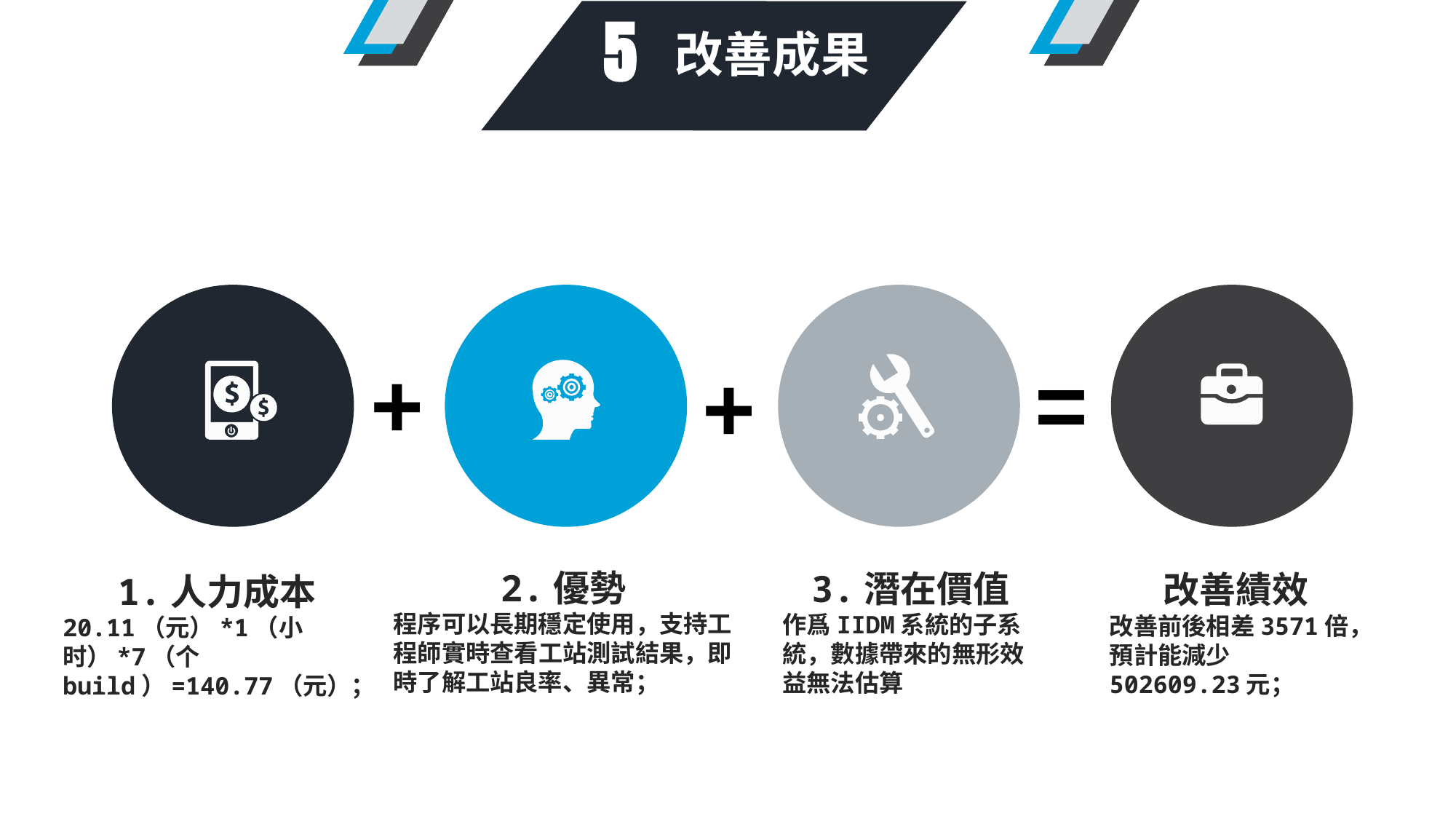

5
 6
  改善成果

+
=
+

2.優勢
程序可以長期穩定使用，支持工程師實時查看工站測試結果，即時了解工站良率、異常；
3.潛在價值
作爲IIDM系統的子系統，數據帶來的無形效益無法估算
改善績效
改善前後相差3571倍，預計能減少502609.23元；
1.人力成本
20.11（元）*1（小时）*7（个build）=140.77（元）；